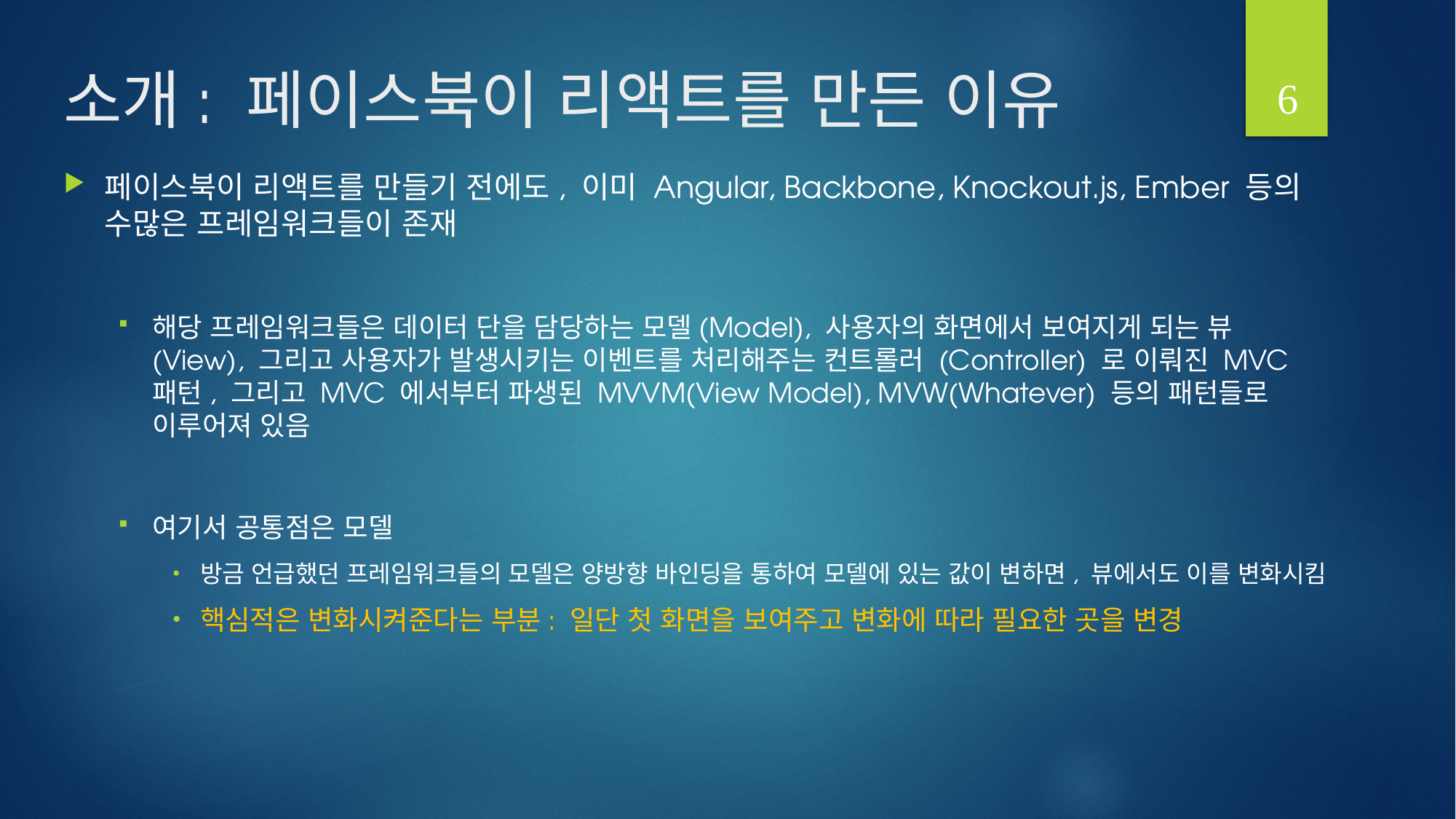

6
# 소개: 페이스북이 리액트를 만든 이유
페이스북이 리액트를 만들기 전에도, 이미 Angular, Backbone, Knockout.js, Ember 등의 수많은 프레임워크들이 존재

해당 프레임워크들은 데이터 단을 담당하는 모델(Model), 사용자의 화면에서 보여지게 되는 뷰(View), 그리고 사용자가 발생시키는 이벤트를 처리해주는 컨트롤러 (Controller) 로 이뤄진 MVC 패턴, 그리고 MVC 에서부터 파생된 MVVM(View Model), MVW(Whatever) 등의 패턴들로 이루어져 있음

여기서 공통점은 모델
방금 언급했던 프레임워크들의 모델은 양방향 바인딩을 통하여 모델에 있는 값이 변하면, 뷰에서도 이를 변화시킴
핵심적은 변화시켜준다는 부분: 일단 첫 화면을 보여주고 변화에 따라 필요한 곳을 변경